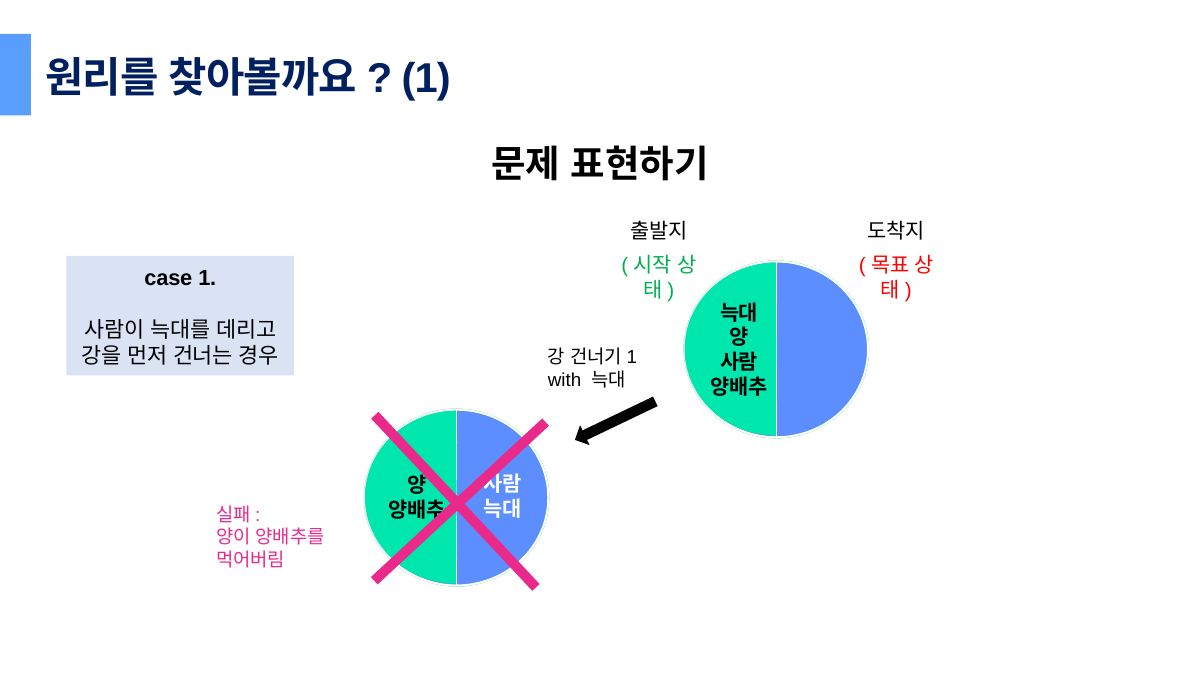

원리를 찾아볼까요? (1)
문제 표현하기
출발지
도착지
(목표 상태)
(시작 상태)
case 1.

사람이 늑대를 데리고
강을 먼저 건너는 경우

늑대
양
사람
양배추
강 건너기1
with 늑대

사람
늑대
양
양배추

실패:
양이 양배추를
먹어버림